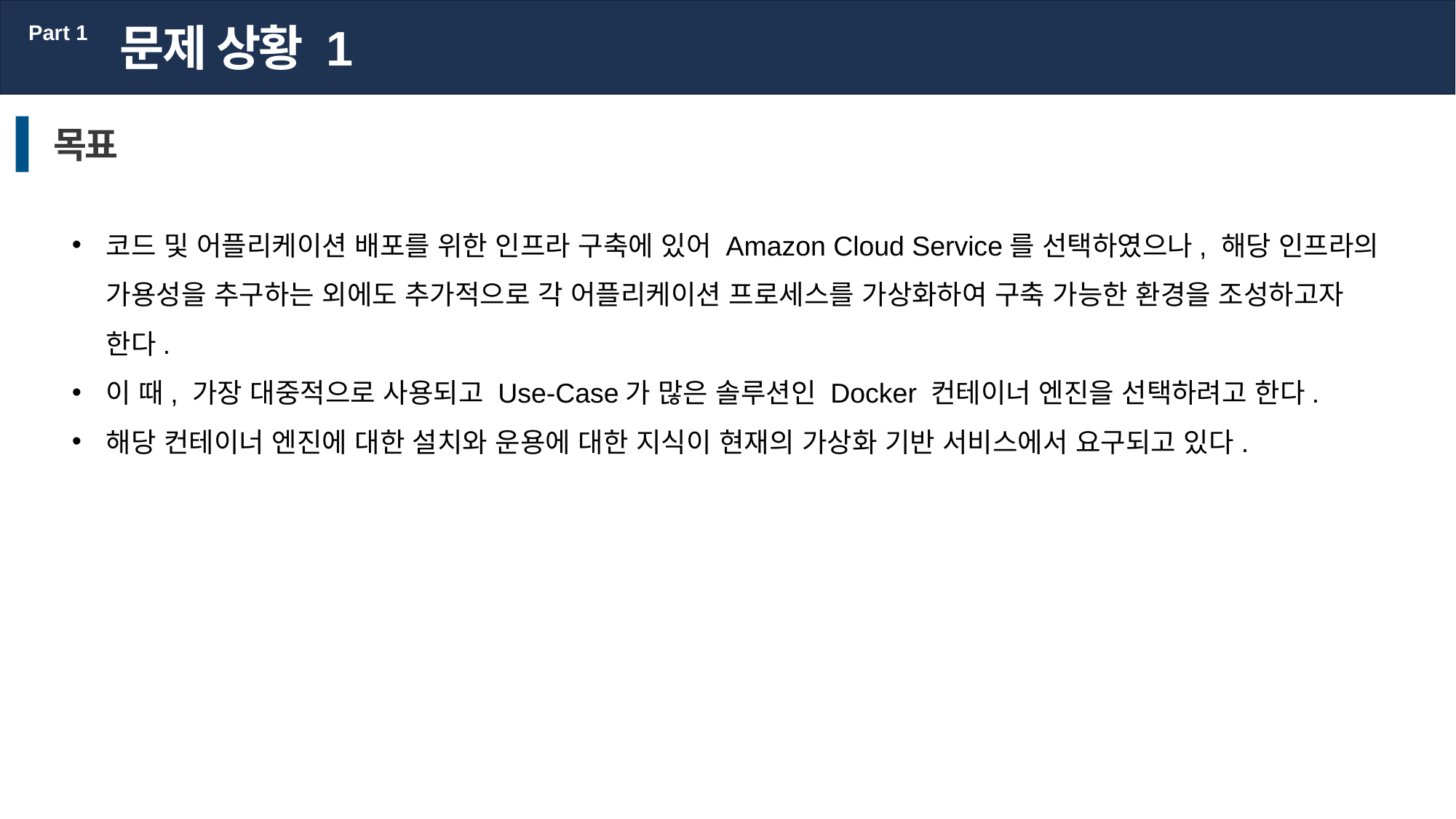

문제 상황 1
Part 1

목표
코드 및 어플리케이션 배포를 위한 인프라 구축에 있어 Amazon Cloud Service를 선택하였으나, 해당 인프라의 가용성을 추구하는 외에도 추가적으로 각 어플리케이션 프로세스를 가상화하여 구축 가능한 환경을 조성하고자 한다.
이 때, 가장 대중적으로 사용되고 Use-Case가 많은 솔루션인 Docker 컨테이너 엔진을 선택하려고 한다.
해당 컨테이너 엔진에 대한 설치와 운용에 대한 지식이 현재의 가상화 기반 서비스에서 요구되고 있다.